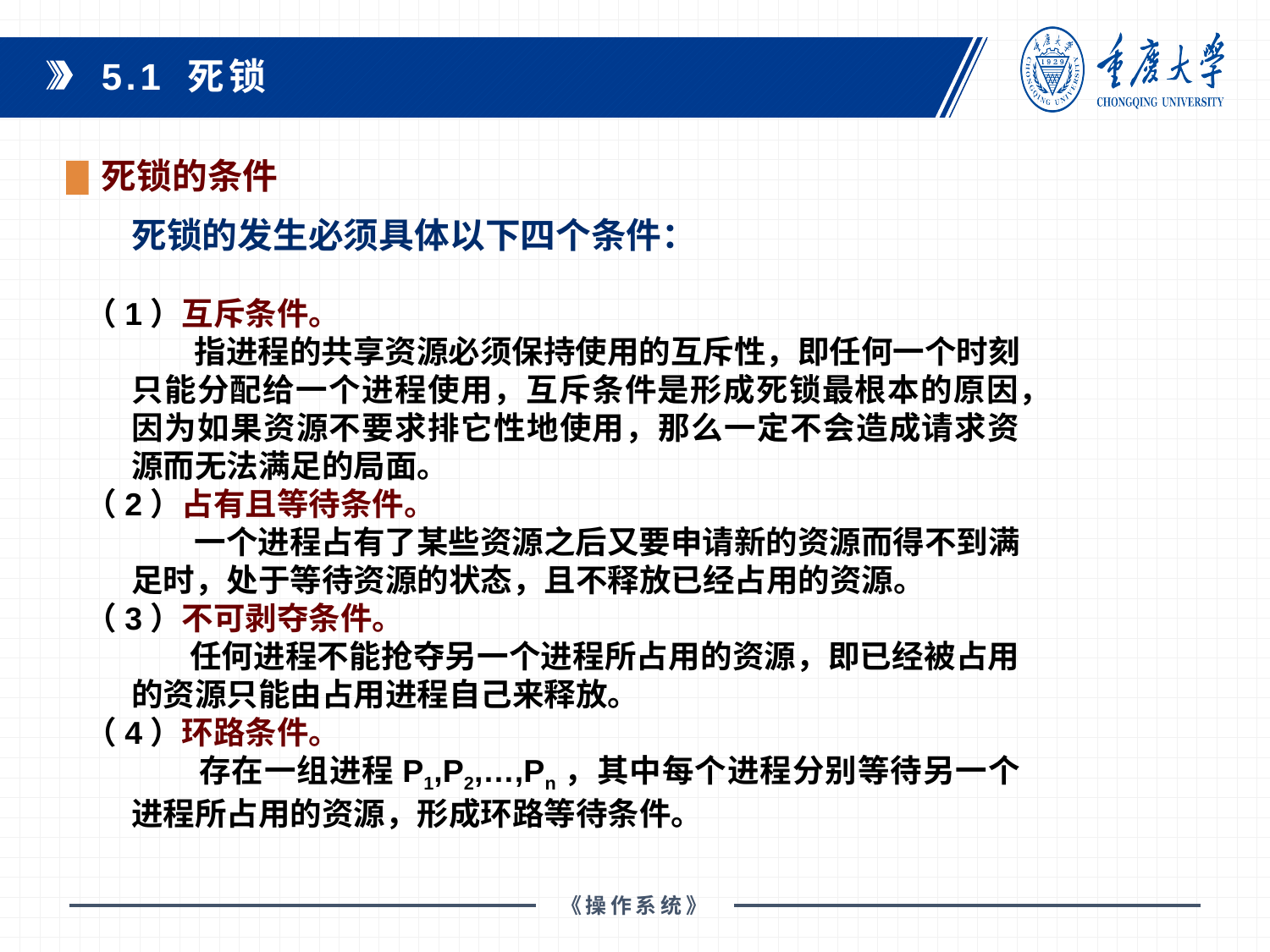

5.1 死锁

死锁的条件

死锁的发生必须具体以下四个条件：

（1）互斥条件。
              指进程的共享资源必须保持使用的互斥性，即任何一个时刻只能分配给一个进程使用，互斥条件是形成死锁最根本的原因，因为如果资源不要求排它性地使用，那么一定不会造成请求资源而无法满足的局面。
（2）占有且等待条件。
              一个进程占有了某些资源之后又要申请新的资源而得不到满足时，处于等待资源的状态，且不释放已经占用的资源。
（3）不可剥夺条件。
             任何进程不能抢夺另一个进程所占用的资源，即已经被占用的资源只能由占用进程自己来释放。
（4）环路条件。
             存在一组进程P1,P2,…,Pn，其中每个进程分别等待另一个进程所占用的资源，形成环路等待条件。